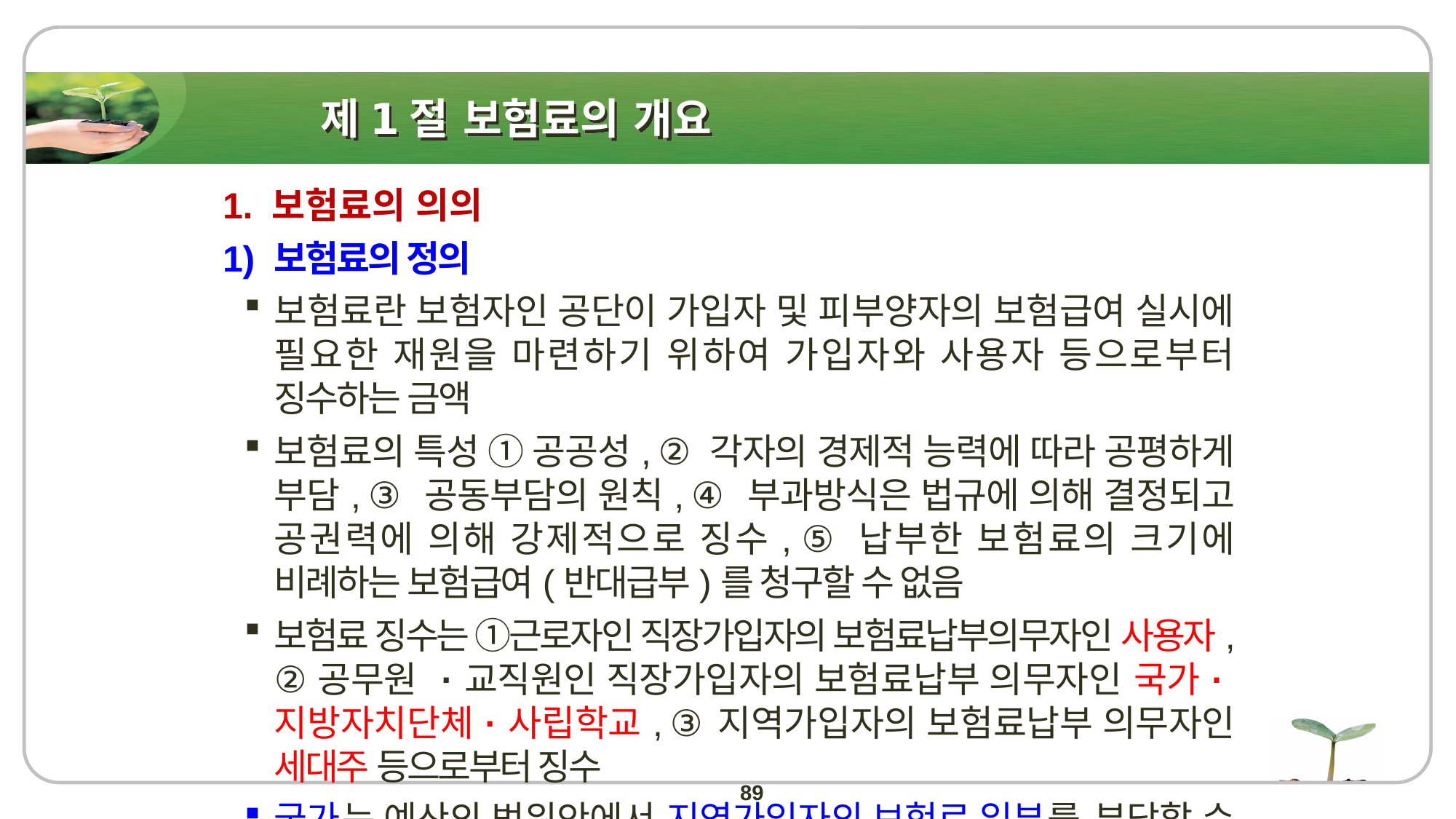

# 제1절 보험료의 개요
1. 보험료의 의의
1) 보험료의 정의
보험료란 보험자인 공단이 가입자 및 피부양자의 보험급여 실시에 필요한 재원을 마련하기 위하여 가입자와 사용자 등으로부터 징수하는 금액
보험료의 특성 ① 공공성, ② 각자의 경제적 능력에 따라 공평하게 부담, ③ 공동부담의 원칙, ④ 부과방식은 법규에 의해 결정되고 공권력에 의해 강제적으로 징수, ⑤ 납부한 보험료의 크기에 비례하는 보험급여(반대급부)를 청구할 수 없음
보험료 징수는 ①근로자인 직장가입자의 보험료납부의무자인 사용자, ②공무원 ·교직원인 직장가입자의 보험료납부 의무자인 국가·지방자치단체·사립학교, ③지역가입자의 보험료납부 의무자인 세대주 등으로부터 징수
국가는 예산의 범위안에서 지역가입자의 보험료 일부를 부담할 수 있음.
89